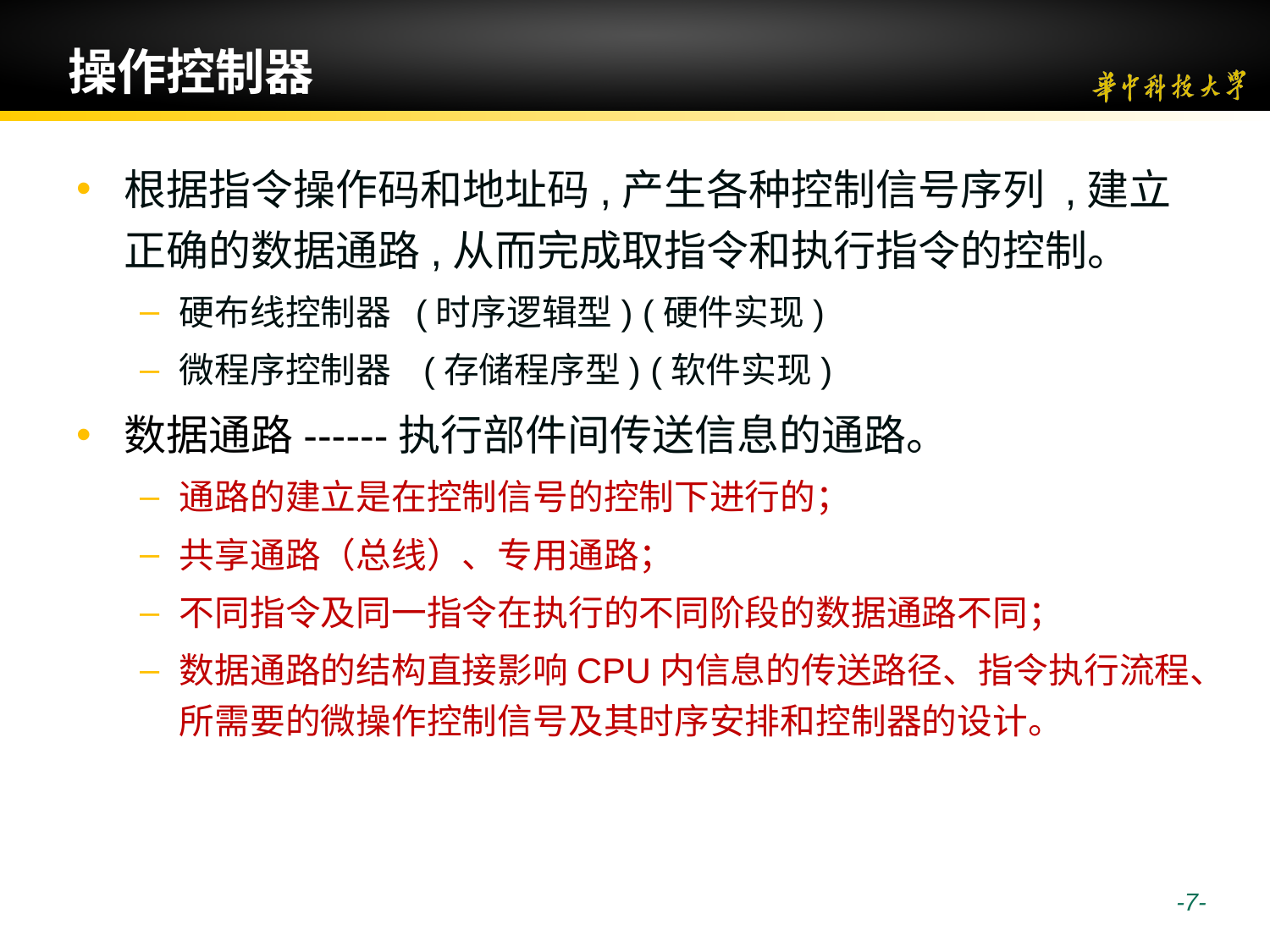

# 操作控制器
根据指令操作码和地址码,产生各种控制信号序列 ,建立正确的数据通路,从而完成取指令和执行指令的控制。
硬布线控制器  (时序逻辑型) (硬件实现)
微程序控制器   (存储程序型) (软件实现)
数据通路------执行部件间传送信息的通路。
通路的建立是在控制信号的控制下进行的；
共享通路（总线）、专用通路；
不同指令及同一指令在执行的不同阶段的数据通路不同；
数据通路的结构直接影响CPU内信息的传送路径、指令执行流程、所需要的微操作控制信号及其时序安排和控制器的设计。

 -7-